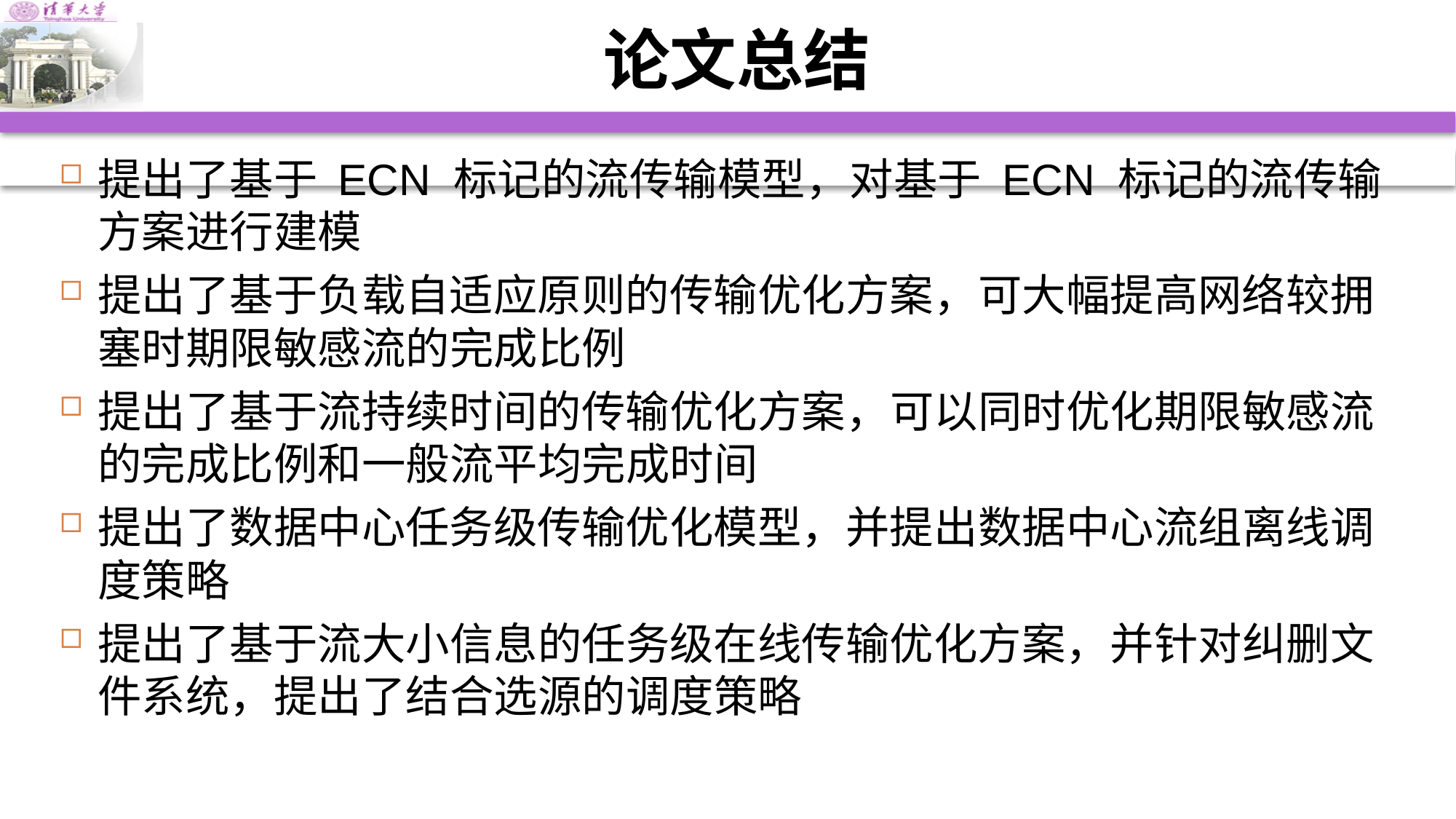

# 论文总结
提出了基于 ECN 标记的流传输模型，对基于 ECN 标记的流传输方案进行建模
提出了基于负载自适应原则的传输优化方案，可大幅提高网络较拥塞时期限敏感流的完成比例
提出了基于流持续时间的传输优化方案，可以同时优化期限敏感流的完成比例和一般流平均完成时间
提出了数据中心任务级传输优化模型，并提出数据中心流组离线调度策略
提出了基于流大小信息的任务级在线传输优化方案，并针对纠删文件系统，提出了结合选源的调度策略